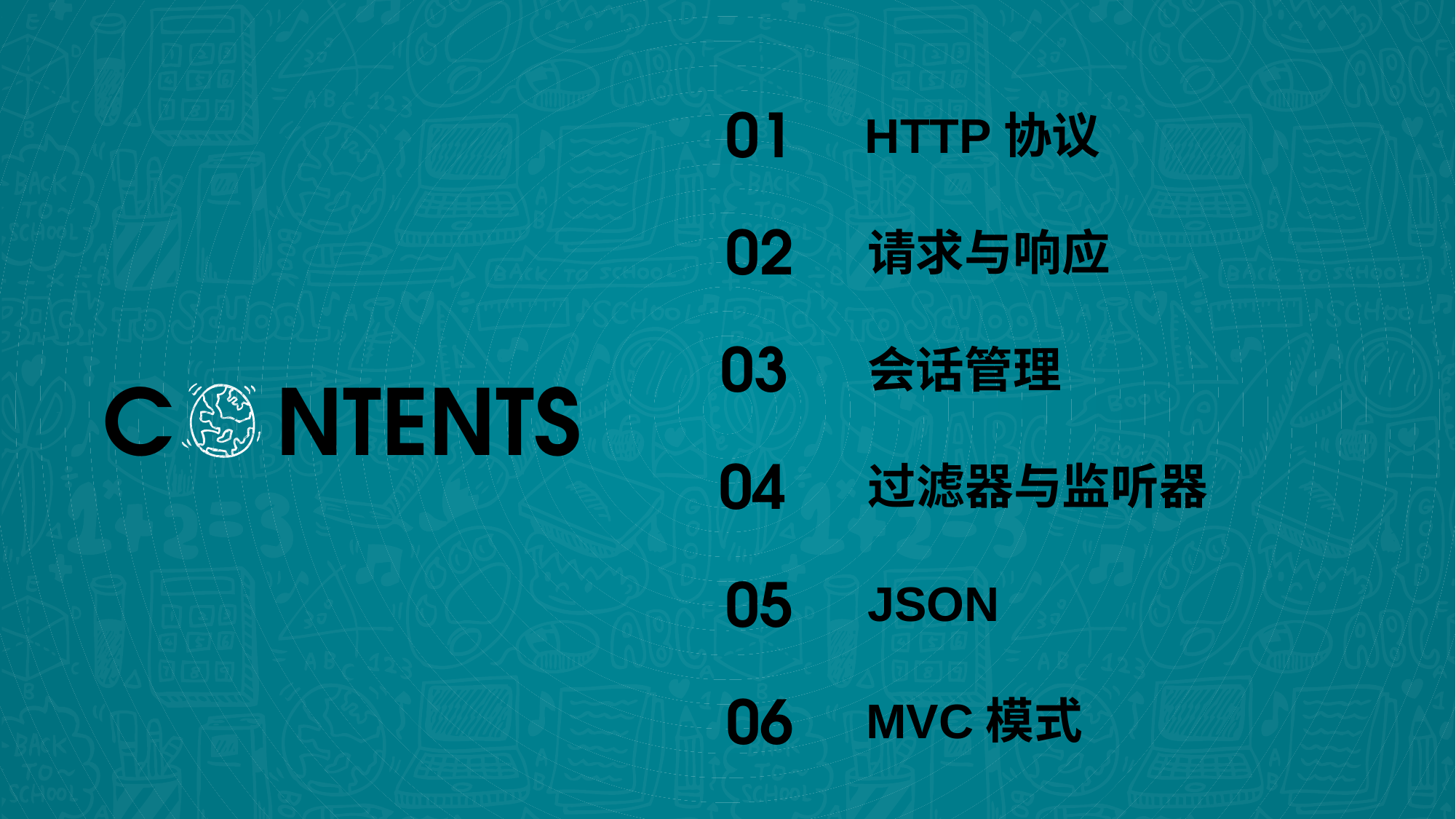

01
HTTP协议
02
请求与响应
03
会话管理
C    NTENTS

04
过滤器与监听器
05
JSON
06
MVC模式